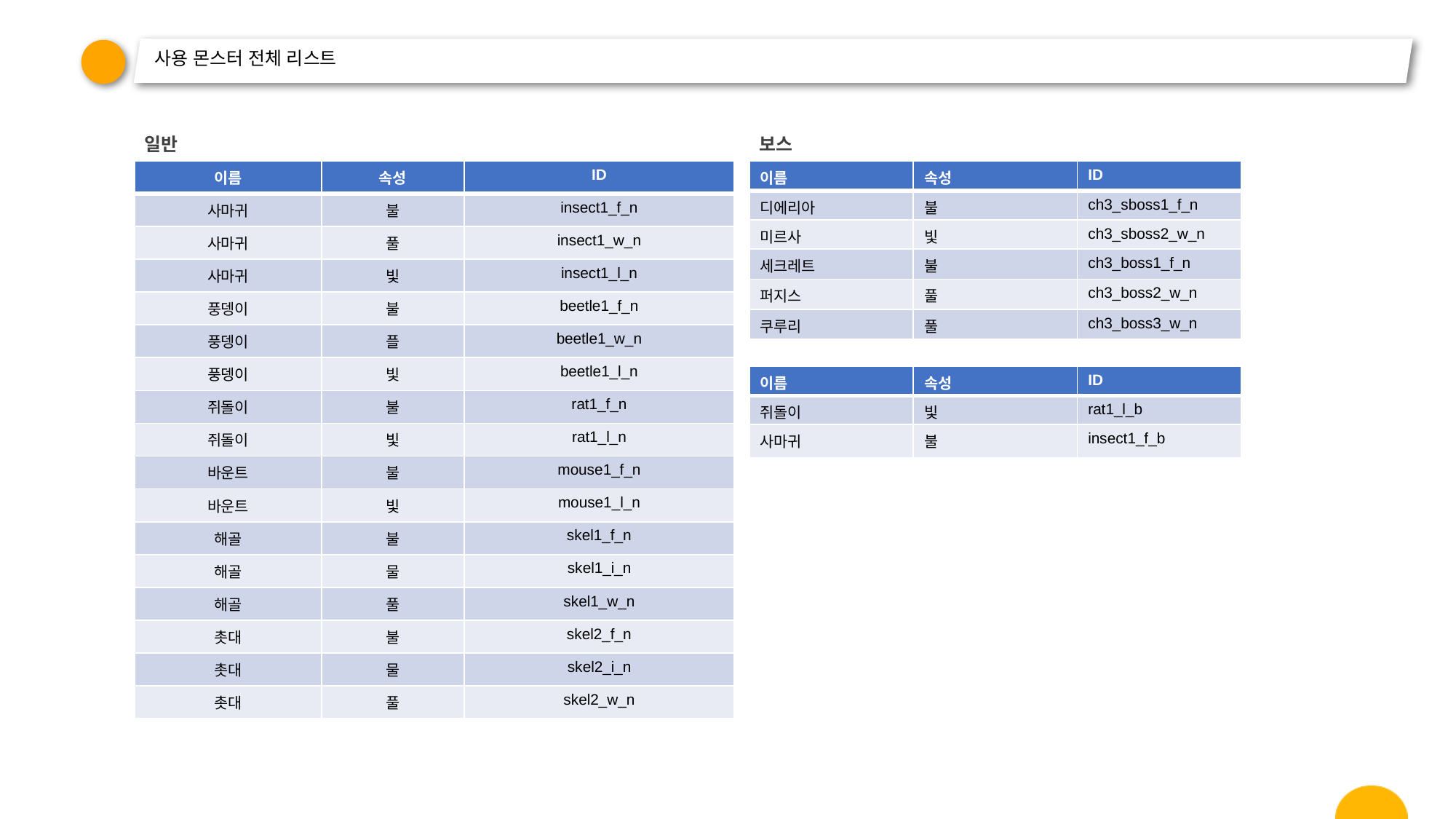

# 사용 몬스터 전체 리스트
일반
보스
| 이름 | 속성 | ID |
| --- | --- | --- |
| 디에리아 | 불 | ch3\_sboss1\_f\_n |
| 미르사 | 빛 | ch3\_sboss2\_w\_n |
| 세크레트 | 불 | ch3\_boss1\_f\_n |
| 퍼지스 | 풀 | ch3\_boss2\_w\_n |
| 쿠루리 | 풀 | ch3\_boss3\_w\_n |
| 이름 | 속성 | ID |
| --- | --- | --- |
| 사마귀 | 불 | insect1\_f\_n |
| 사마귀 | 풀 | insect1\_w\_n |
| 사마귀 | 빛 | insect1\_l\_n |
| 풍뎅이 | 불 | beetle1\_f\_n |
| 풍뎅이 | 플 | beetle1\_w\_n |
| 풍뎅이 | 빛 | beetle1\_l\_n |
| 쥐돌이 | 불 | rat1\_f\_n |
| 쥐돌이 | 빛 | rat1\_l\_n |
| 바운트 | 불 | mouse1\_f\_n |
| 바운트 | 빛 | mouse1\_l\_n |
| 해골 | 불 | skel1\_f\_n |
| 해골 | 물 | skel1\_i\_n |
| 해골 | 풀 | skel1\_w\_n |
| 촛대 | 불 | skel2\_f\_n |
| 촛대 | 물 | skel2\_i\_n |
| 촛대 | 풀 | skel2\_w\_n |
| 이름 | 속성 | ID |
| --- | --- | --- |
| 쥐돌이 | 빛 | rat1\_l\_b |
| 사마귀 | 불 | insect1\_f\_b |